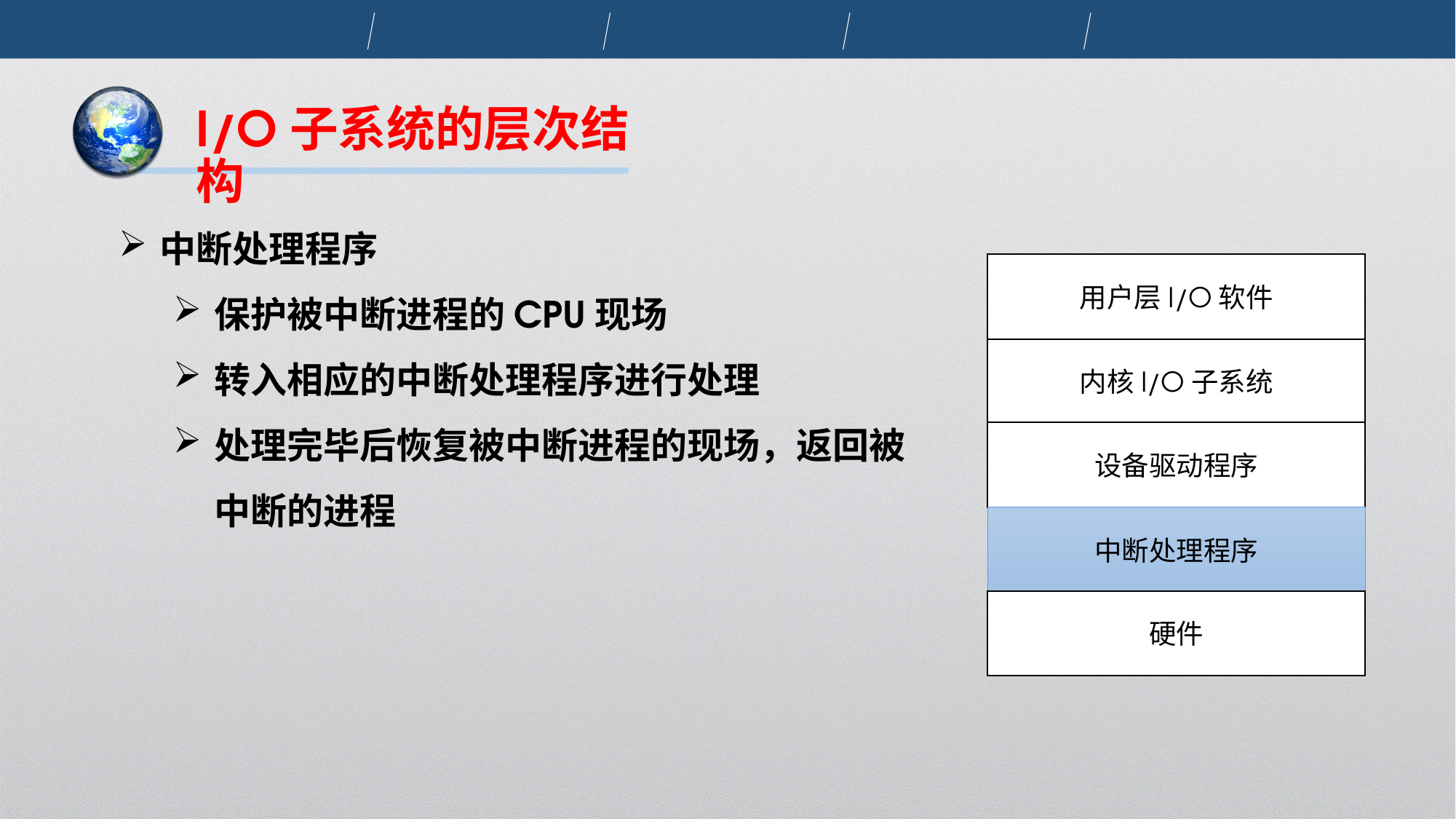

I/O子系统的层次结构
中断处理程序
保护被中断进程的CPU现场
转入相应的中断处理程序进行处理
处理完毕后恢复被中断进程的现场，返回被中断的进程
用户层I/O软件
内核I/O子系统
设备驱动程序
中断处理程序
硬件